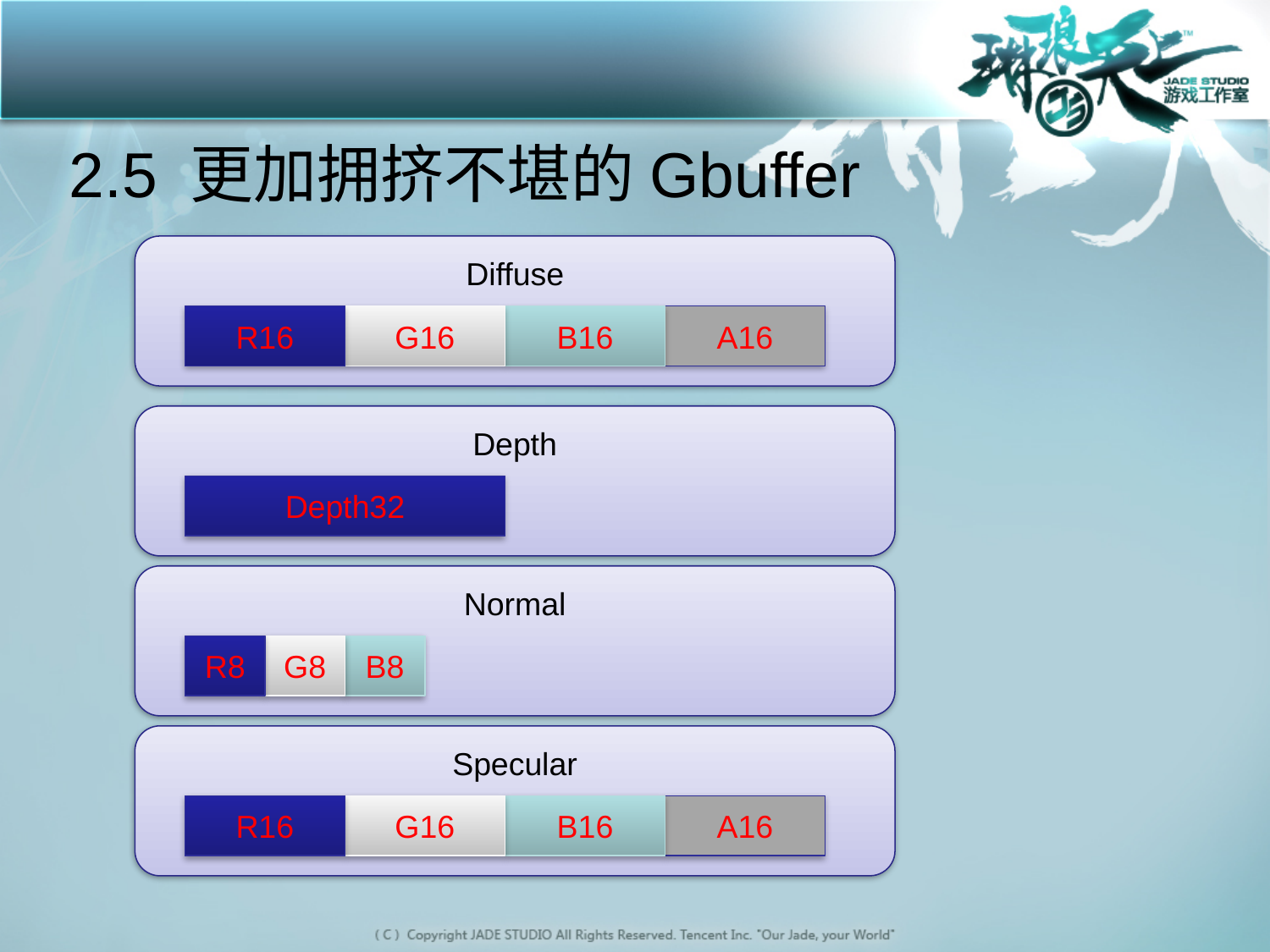

# 2.5 更加拥挤不堪的Gbuffer
Diffuse

R16
G16
B16
A16
Depth

Depth32
Normal

R8
G8
B8
Specular

R16
G16
B16
A16